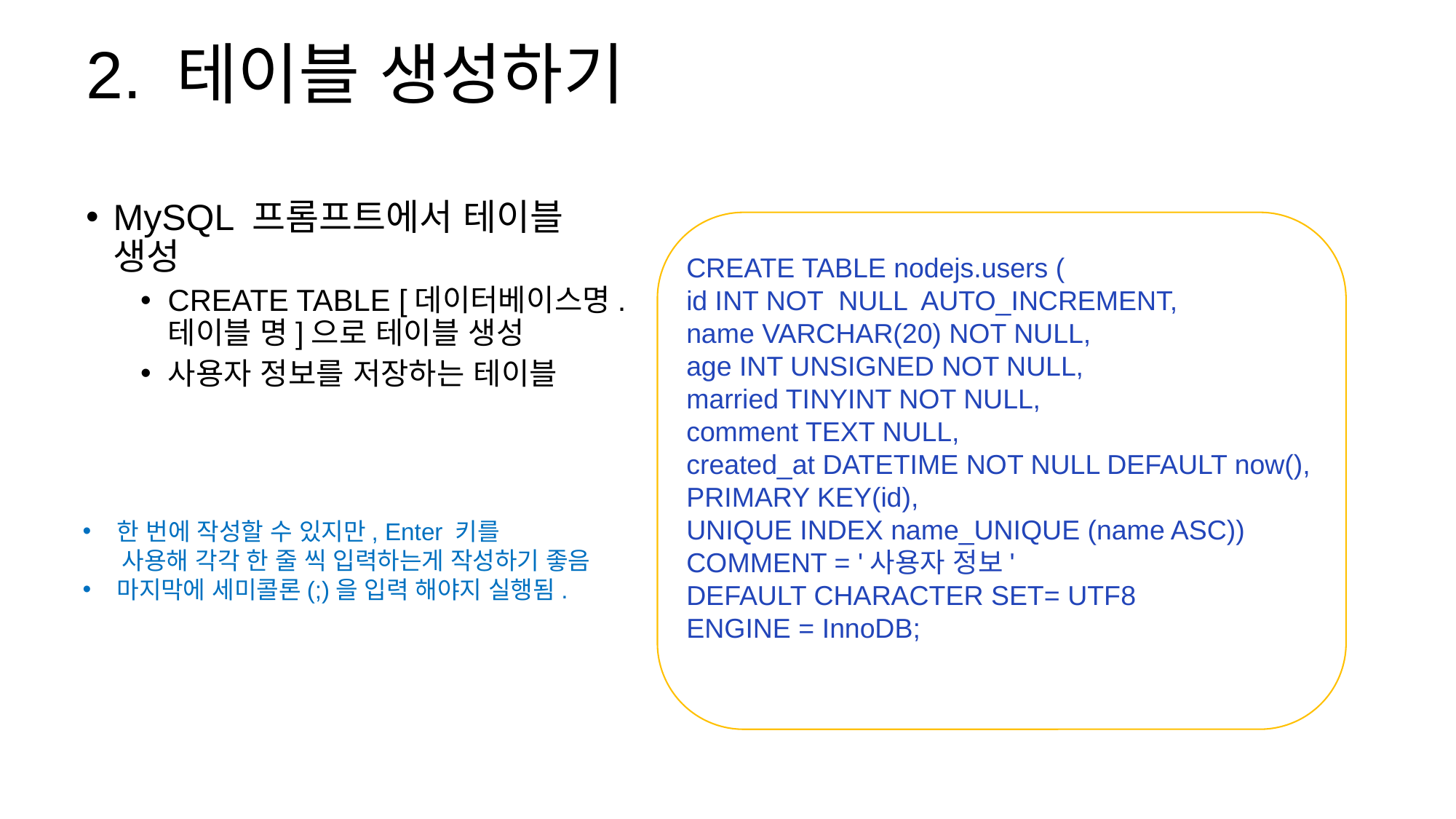

2. 테이블 생성하기
MySQL 프롬프트에서 테이블 생성
CREATE TABLE [데이터베이스명.테이블 명]으로 테이블 생성
사용자 정보를 저장하는 테이블

CREATE TABLE nodejs.users (
id INT NOT  NULL  AUTO_INCREMENT,
name VARCHAR(20) NOT NULL,
age INT UNSIGNED NOT NULL,
married TINYINT NOT NULL,
comment TEXT NULL,
created_at DATETIME NOT NULL DEFAULT now(),
PRIMARY KEY(id),
UNIQUE INDEX name_UNIQUE (name ASC))
COMMENT = '사용자 정보'
DEFAULT CHARACTER SET= UTF8
ENGINE = InnoDB;
한 번에 작성할 수 있지만, Enter 키를
     사용해 각각 한 줄 씩 입력하는게 작성하기 좋음
마지막에 세미콜론(;)을 입력 해야지 실행됨.